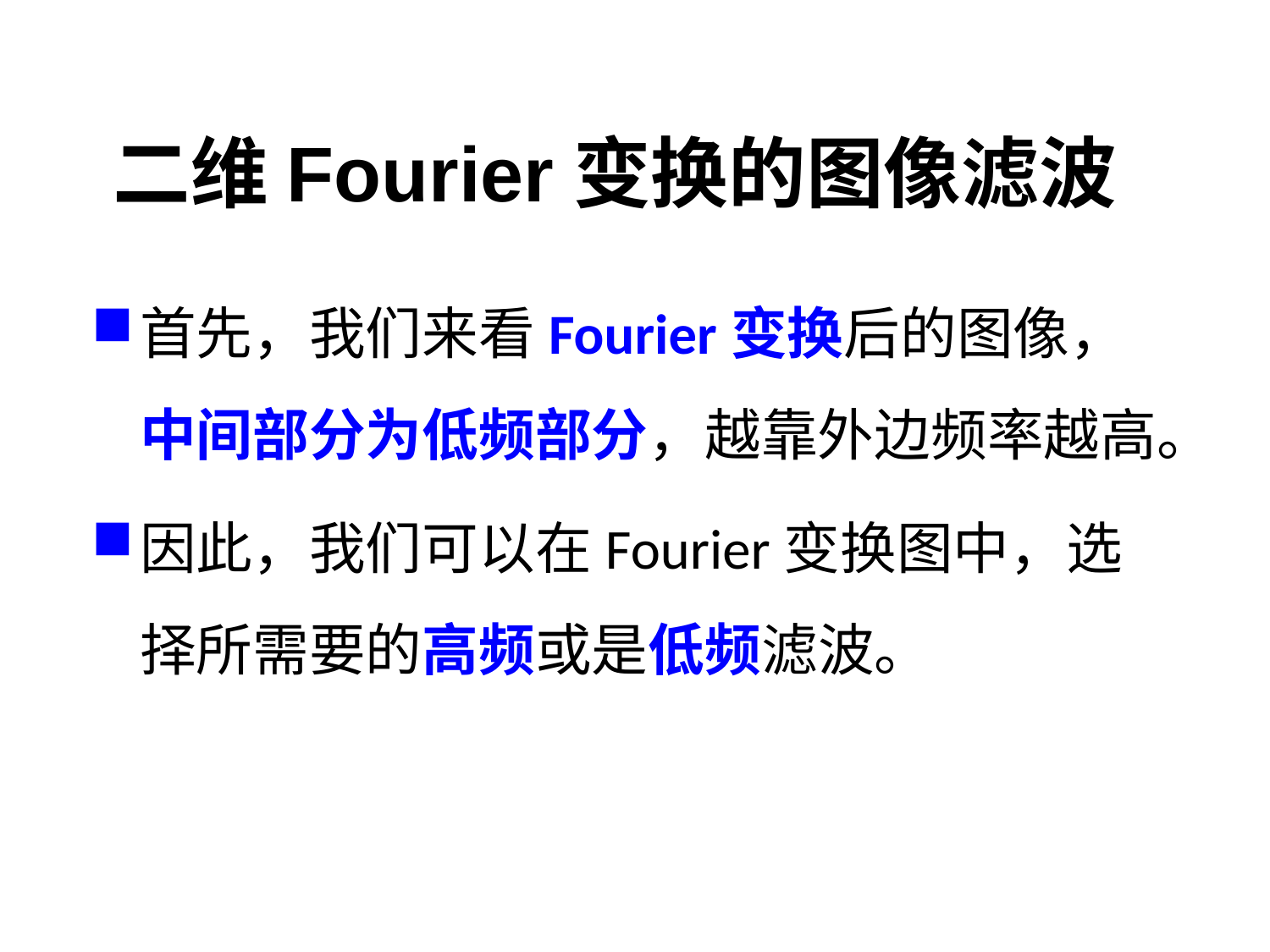

# 二维Fourier变换的图像滤波
首先，我们来看Fourier变换后的图像，中间部分为低频部分，越靠外边频率越高。
因此，我们可以在Fourier变换图中，选择所需要的高频或是低频滤波。